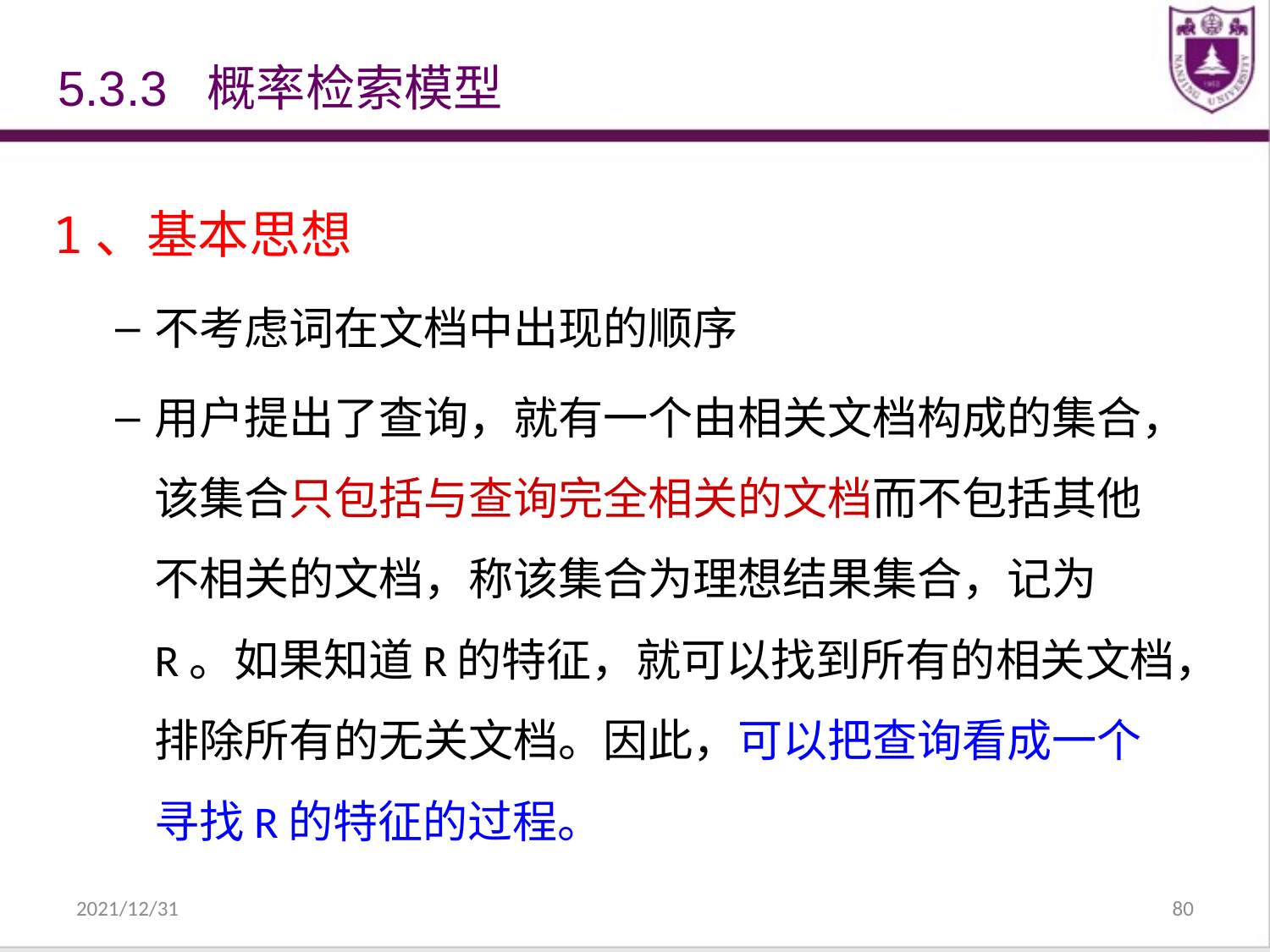

# 5.3.3  概率检索模型
1、基本思想
不考虑词在文档中出现的顺序
用户提出了查询，就有一个由相关文档构成的集合，该集合只包括与查询完全相关的文档而不包括其他不相关的文档，称该集合为理想结果集合，记为R。如果知道R的特征，就可以找到所有的相关文档，排除所有的无关文档。因此，可以把查询看成一个寻找R的特征的过程。
2021/12/31
80